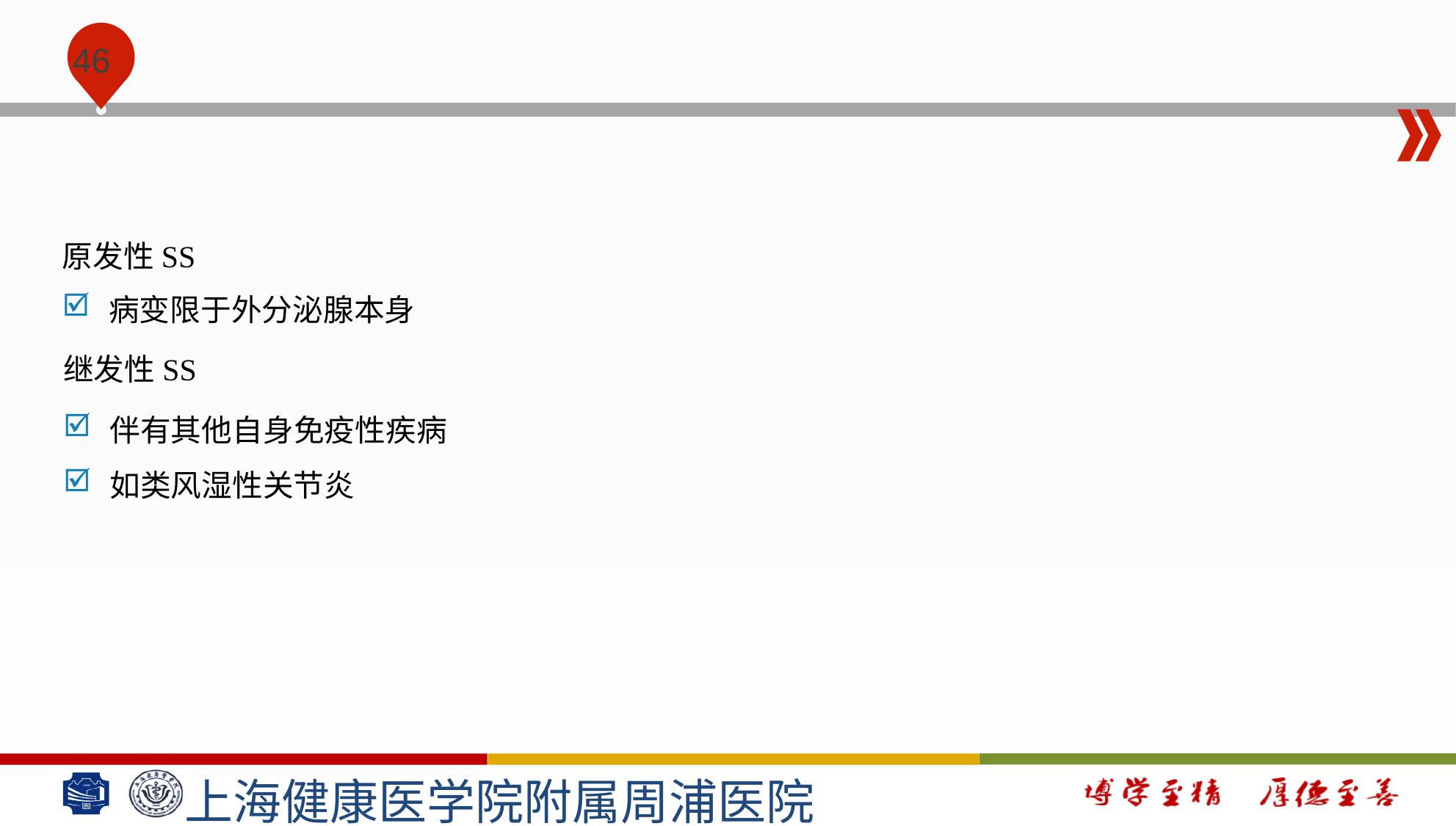

#

原发性SS
病变限于外分泌腺本身
继发性SS
伴有其他自身免疫性疾病
如类风湿性关节炎